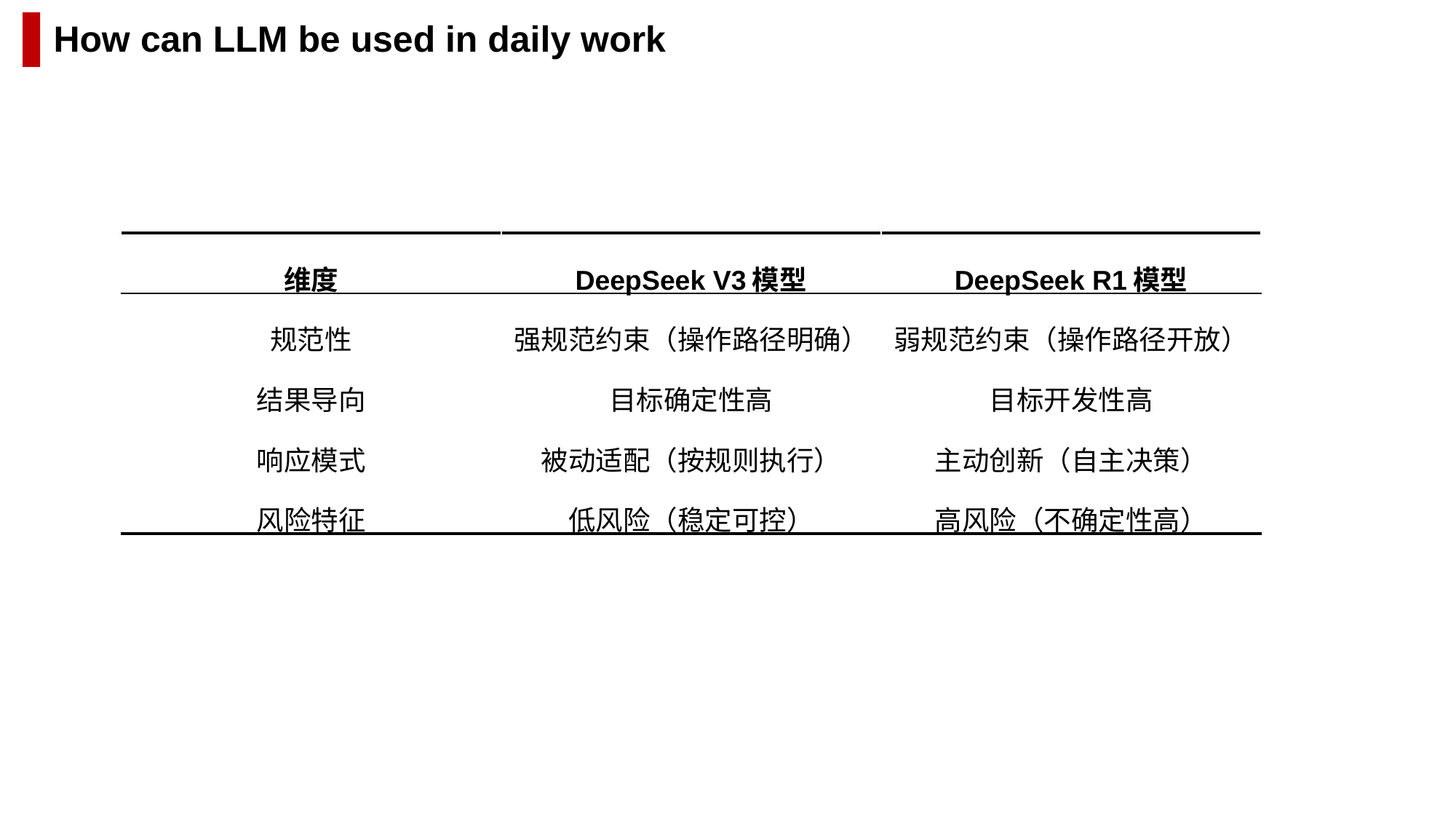

How can LLM be used in daily work

| 维度 | DeepSeek V3模型 | DeepSeek R1模型 |
| --- | --- | --- |
| 规范性 | 强规范约束（操作路径明确） | 弱规范约束（操作路径开放） |
| 结果导向 | 目标确定性高 | 目标开发性高 |
| 响应模式 | 被动适配（按规则执行） | 主动创新（自主决策） |
| 风险特征 | 低风险（稳定可控） | 高风险（不确定性高） |